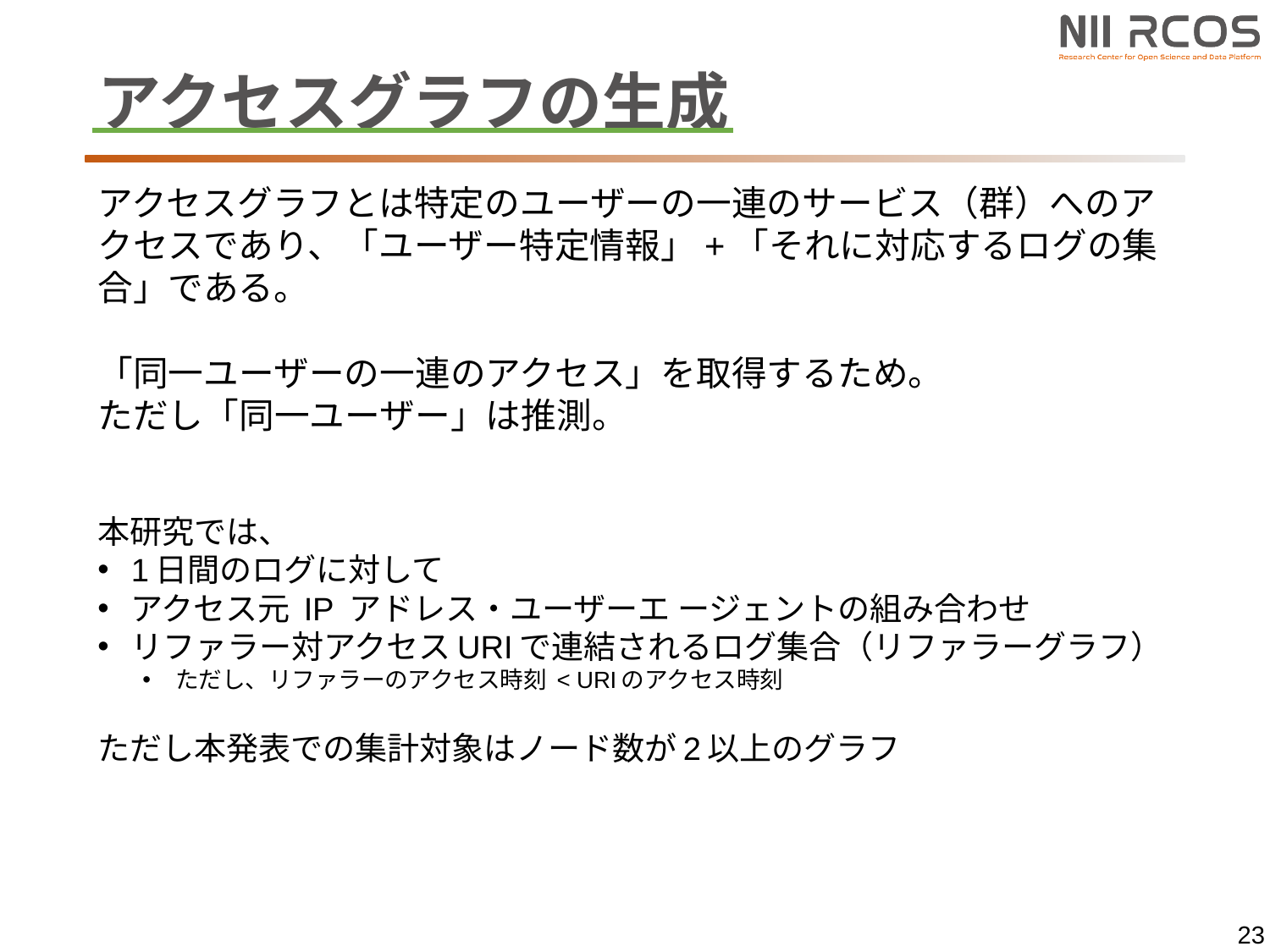

# アクセスグラフの生成
アクセスグラフとは特定のユーザーの一連のサービス（群）へのアクセスであり、「ユーザー特定情報」+「それに対応するログの集合」である。

「同一ユーザーの一連のアクセス」を取得するため。
ただし「同一ユーザー」は推測。
本研究では、
1日間のログに対して
アクセス元 IP アドレス・ユーザーエ ージェントの組み合わせ
リファラー対アクセスURIで連結されるログ集合（リファラーグラフ）
ただし、リファラーのアクセス時刻 < URIのアクセス時刻

ただし本発表での集計対象はノード数が2以上のグラフ
23